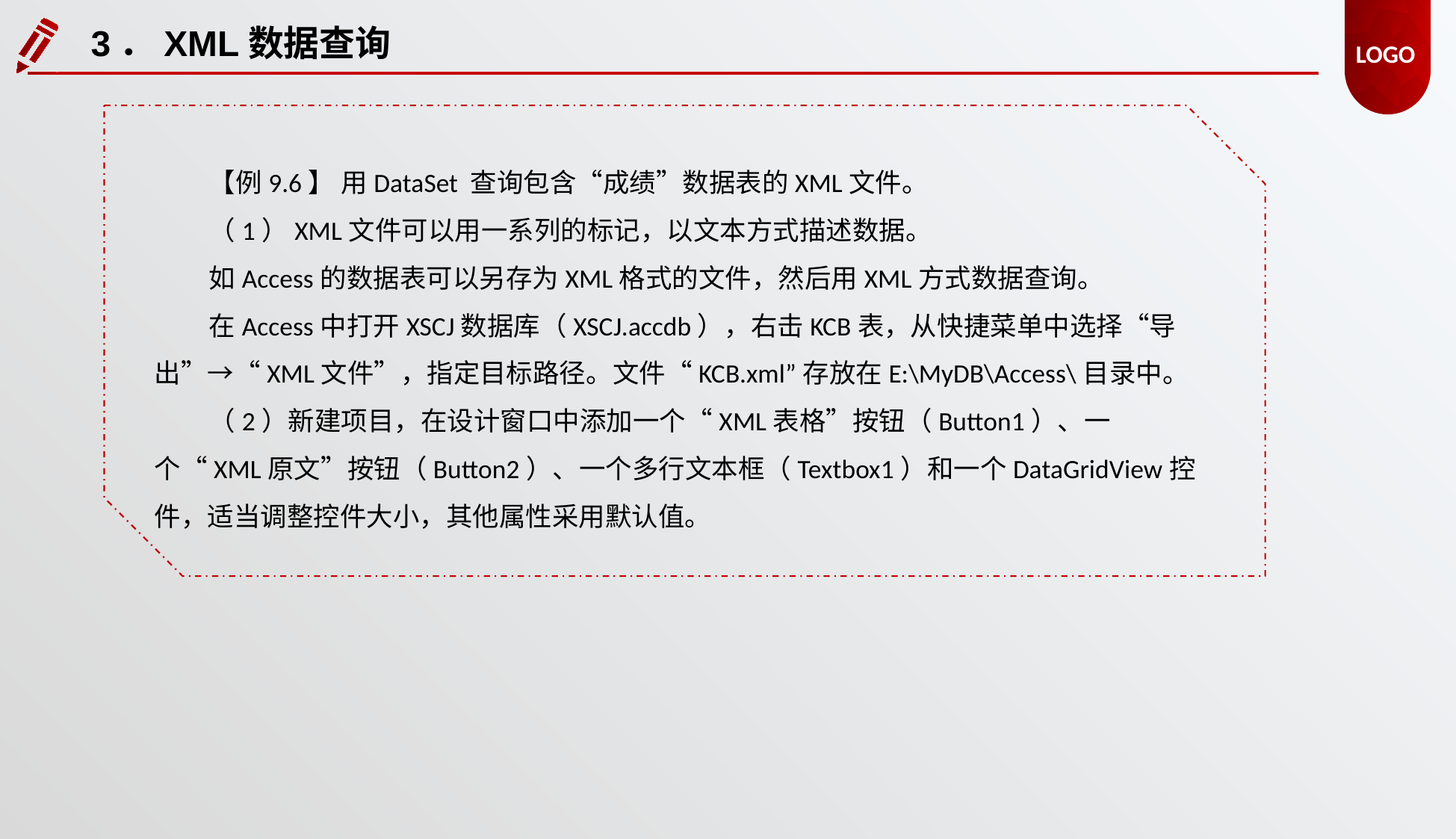

3．XML数据查询
【例9.6】 用DataSet 查询包含“成绩”数据表的XML文件。
（1）XML文件可以用一系列的标记，以文本方式描述数据。
如Access的数据表可以另存为XML格式的文件，然后用XML方式数据查询。
在Access中打开XSCJ数据库（XSCJ.accdb），右击KCB表，从快捷菜单中选择“导出”→“XML文件”，指定目标路径。文件“KCB.xml”存放在E:\MyDB\Access\目录中。
（2）新建项目，在设计窗口中添加一个“XML表格”按钮（Button1）、一个“XML原文”按钮（Button2）、一个多行文本框（Textbox1）和一个DataGridView控件，适当调整控件大小，其他属性采用默认值。